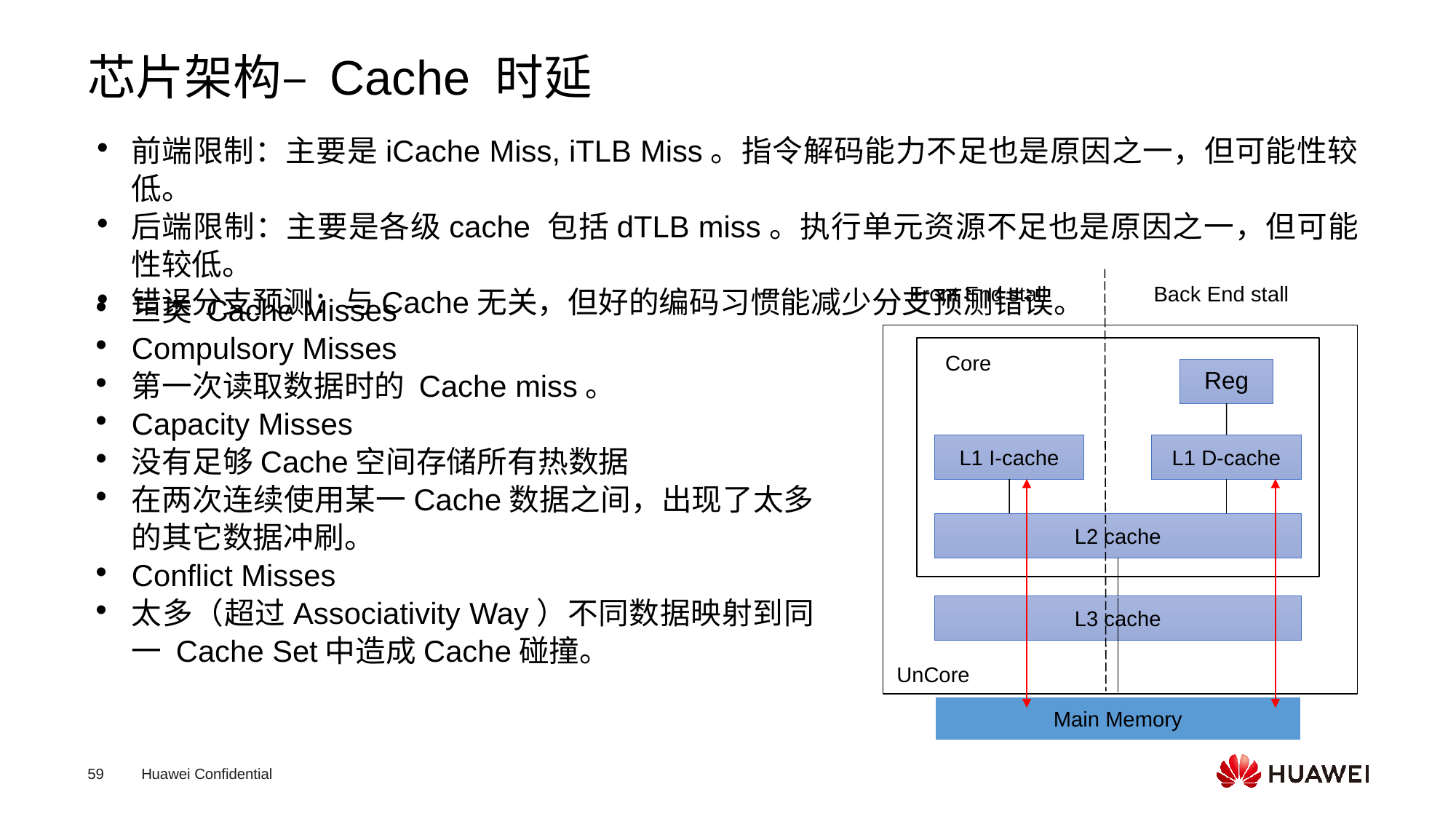

# 芯片架构– Cache 时延
前端限制：主要是iCache Miss, iTLB Miss。指令解码能力不足也是原因之一，但可能性较低。
后端限制：主要是各级cache 包括dTLB miss。执行单元资源不足也是原因之一，但可能性较低。
错误分支预测：与Cache无关，但好的编码习惯能减少分支预测错误。
Back End stall
Front End stall
三类 Cache Misses
Compulsory Misses
第一次读取数据时的 Cache miss。
Capacity Misses
没有足够Cache空间存储所有热数据
在两次连续使用某一Cache数据之间，出现了太多的其它数据冲刷。
Conflict Misses
太多（超过Associativity Way）不同数据映射到同一 Cache Set中造成Cache碰撞。

Core
Reg
L1 I-cache
L1 D-cache
L2 cache
L3 cache
UnCore
Main Memory